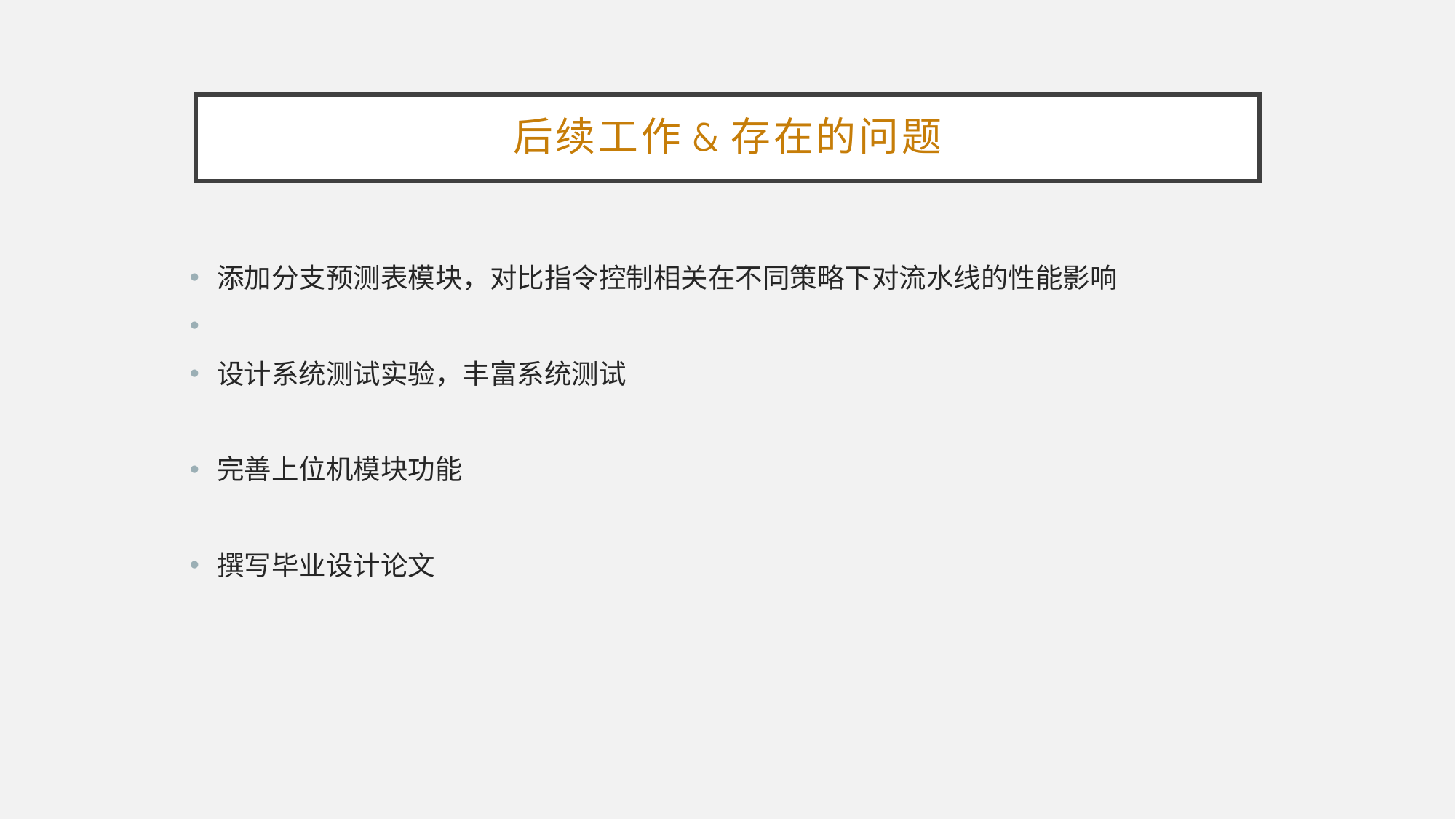

# 后续工作&存在的问题
添加分支预测表模块，对比指令控制相关在不同策略下对流水线的性能影响

设计系统测试实验，丰富系统测试

完善上位机模块功能

撰写毕业设计论文